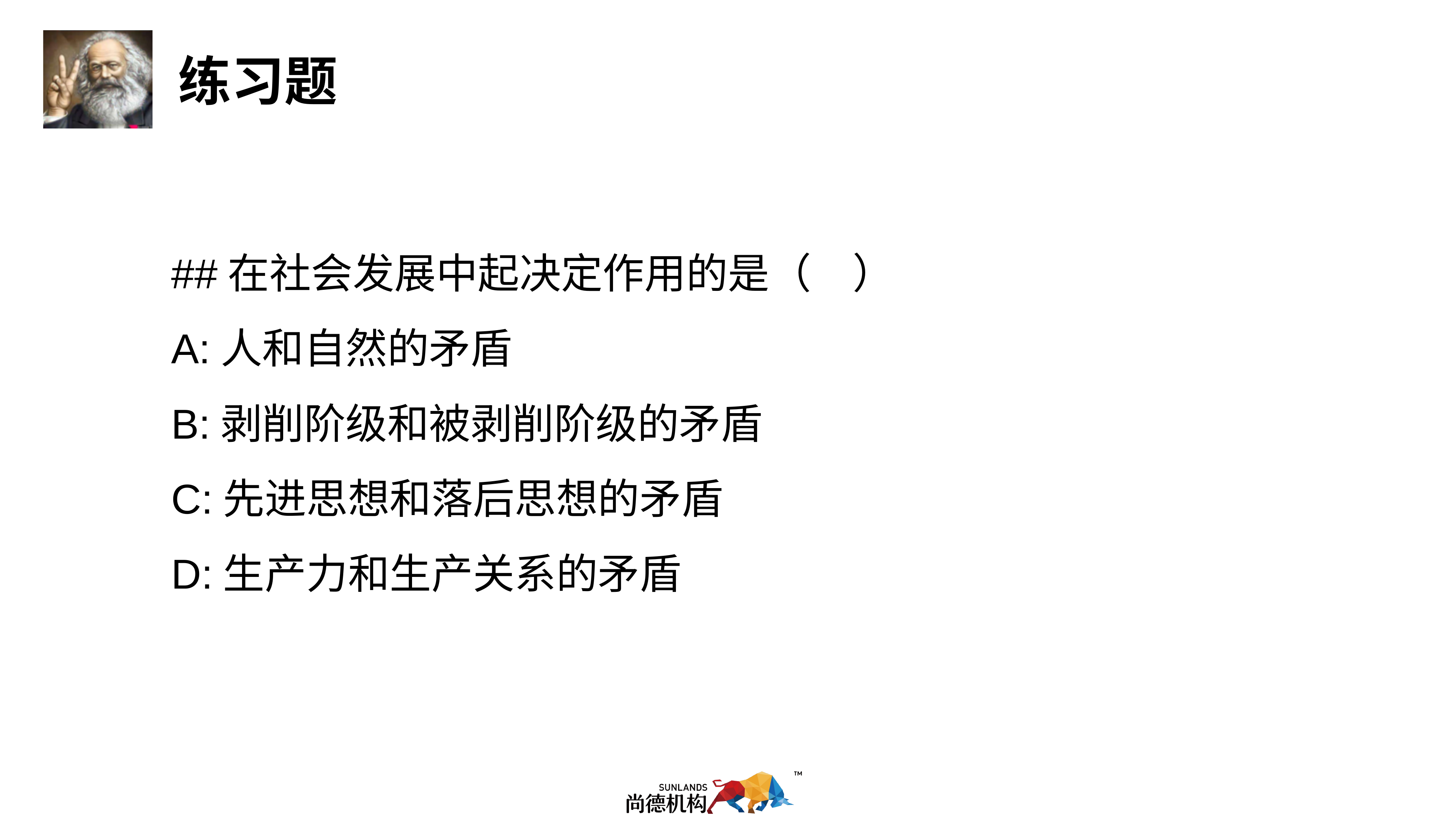

##在社会发展中起决定作用的是（　）
A:人和自然的矛盾
B:剥削阶级和被剥削阶级的矛盾
C:先进思想和落后思想的矛盾
D:生产力和生产关系的矛盾